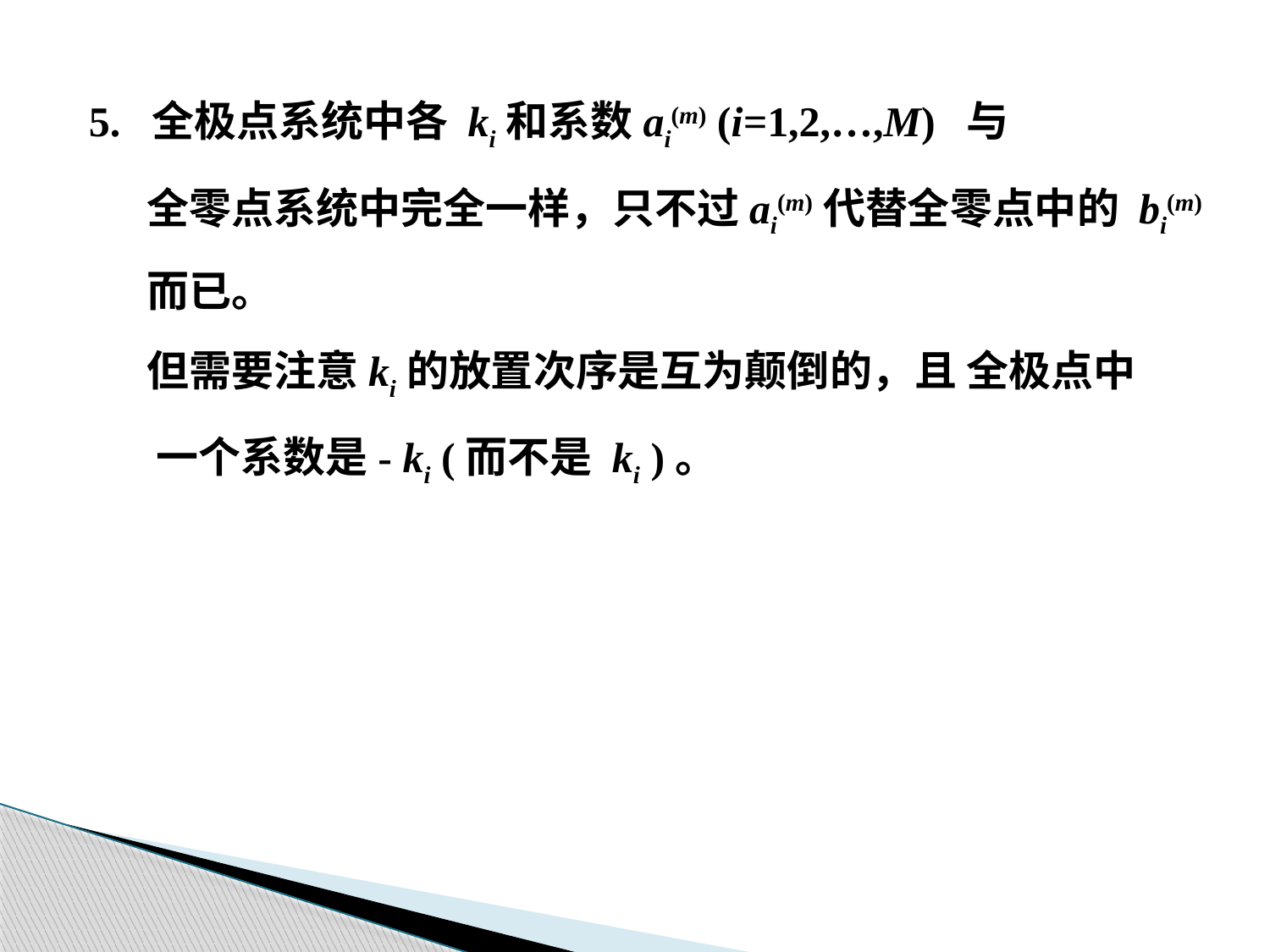

5.  全极点系统中各 ki和系数ai(m) (i=1,2,…,M)  与
     全零点系统中完全一样，只不过ai(m)代替全零点中的 bi(m)
     而已。
     但需要注意ki的放置次序是互为颠倒的，且 全极点中
      一个系数是- ki (而不是 ki )。